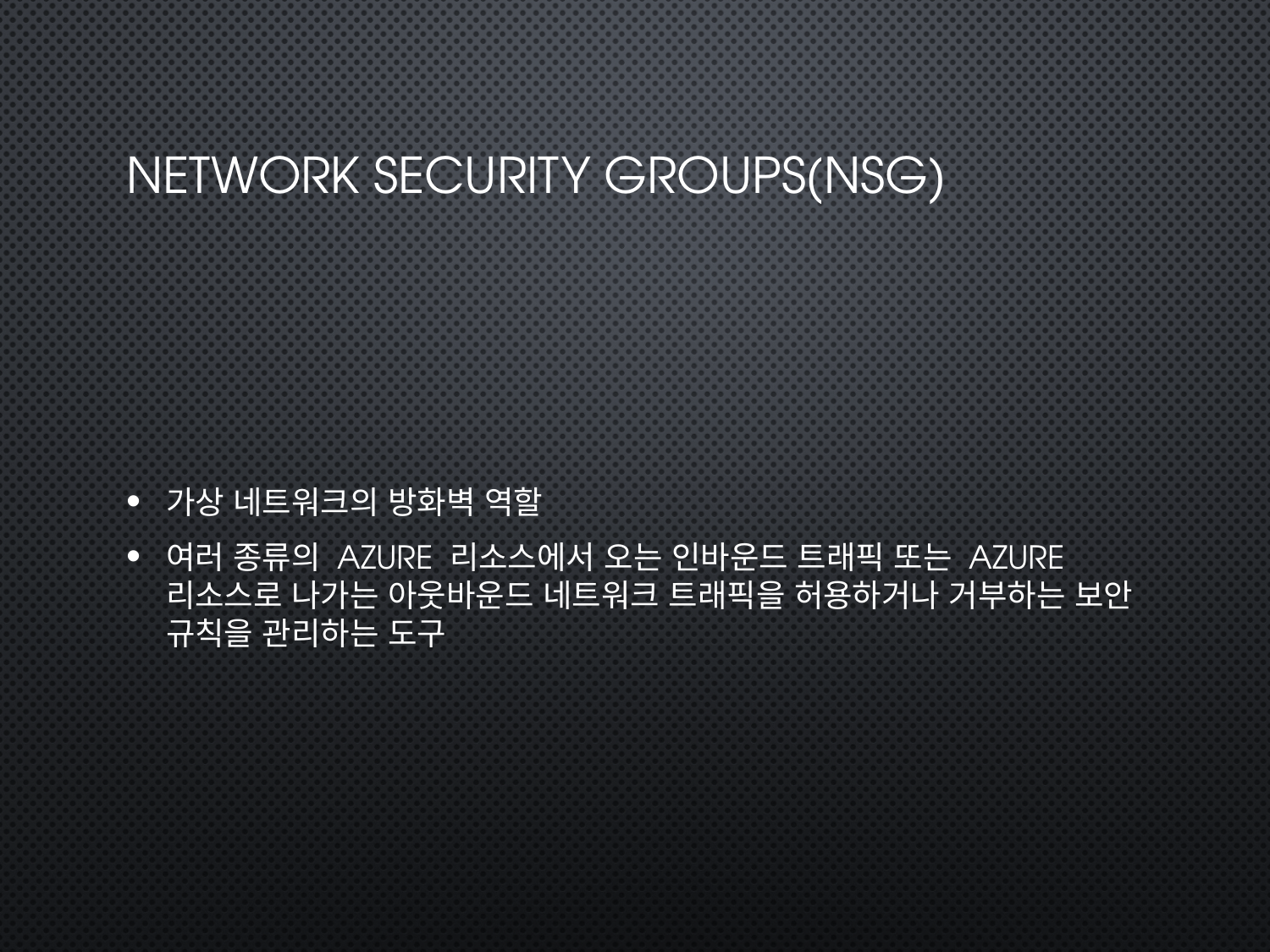

# Network Security Groups(NSG)
가상 네트워크의 방화벽 역할
여러 종류의 Azure 리소스에서 오는 인바운드 트래픽 또는 Azure 리소스로 나가는 아웃바운드 네트워크 트래픽을 허용하거나 거부하는 보안 규칙을 관리하는 도구